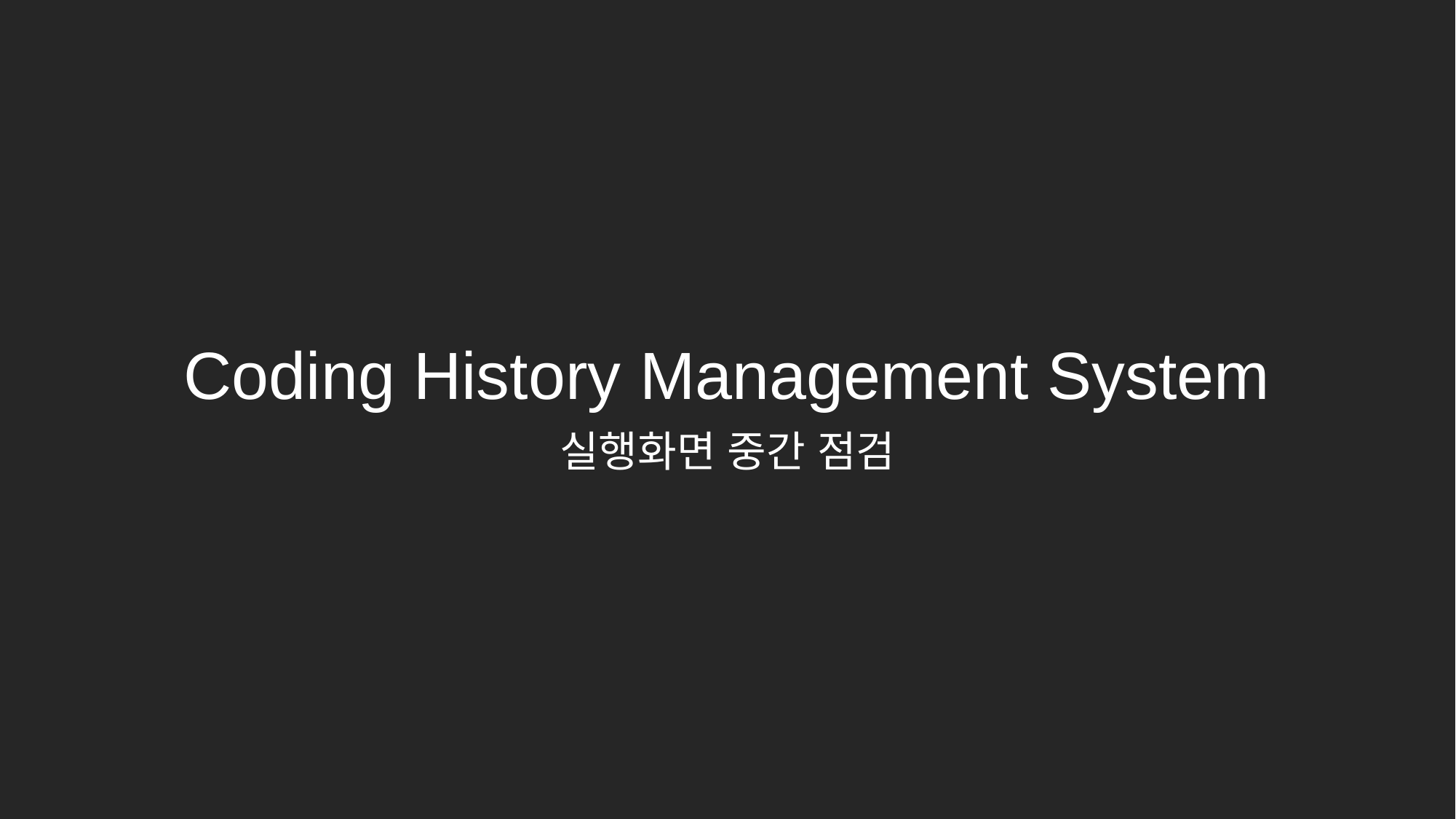

Coding History Management System
실행화면 중간 점검